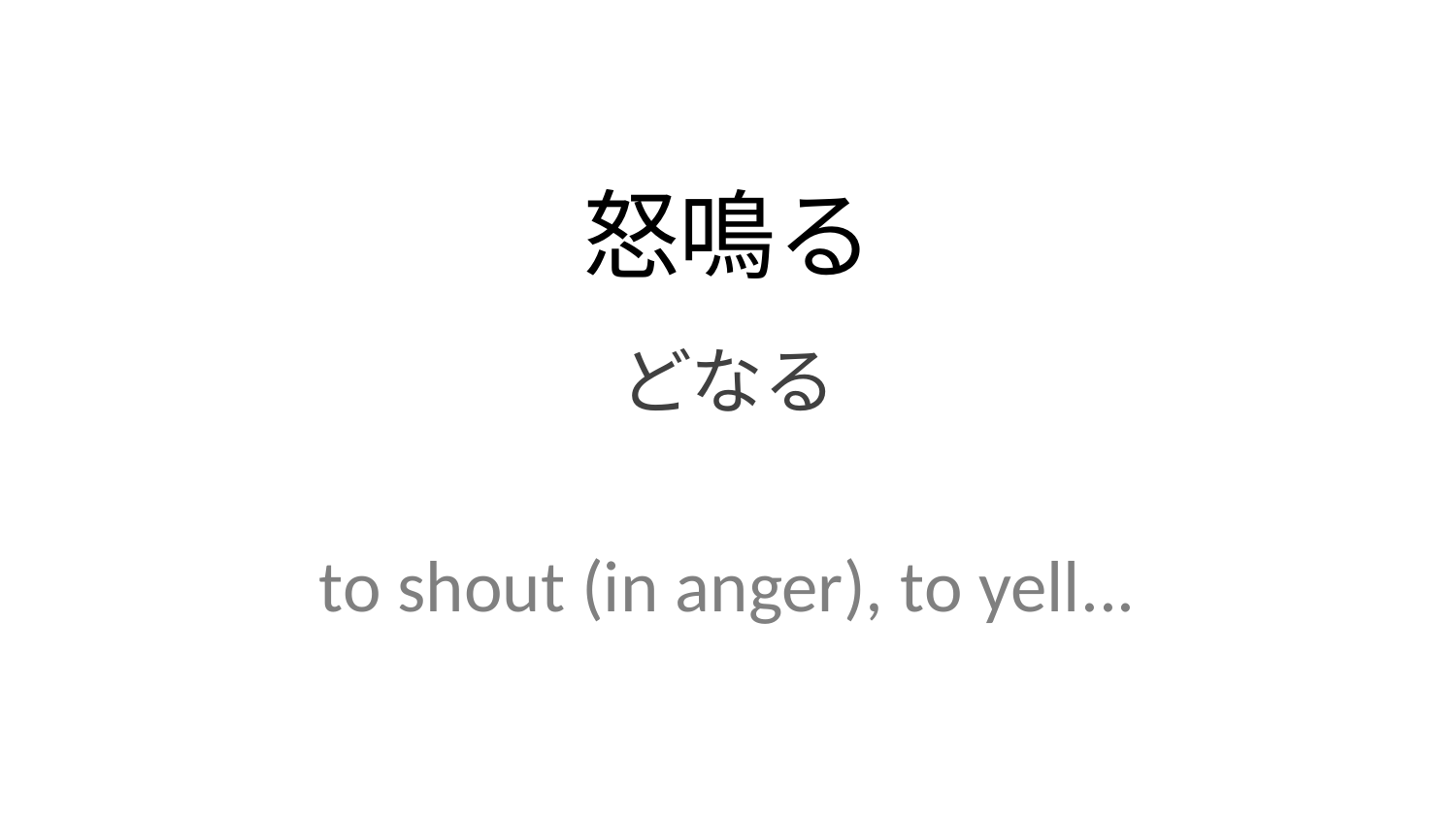

怒鳴る

どなる
to shout (in anger), to yell...